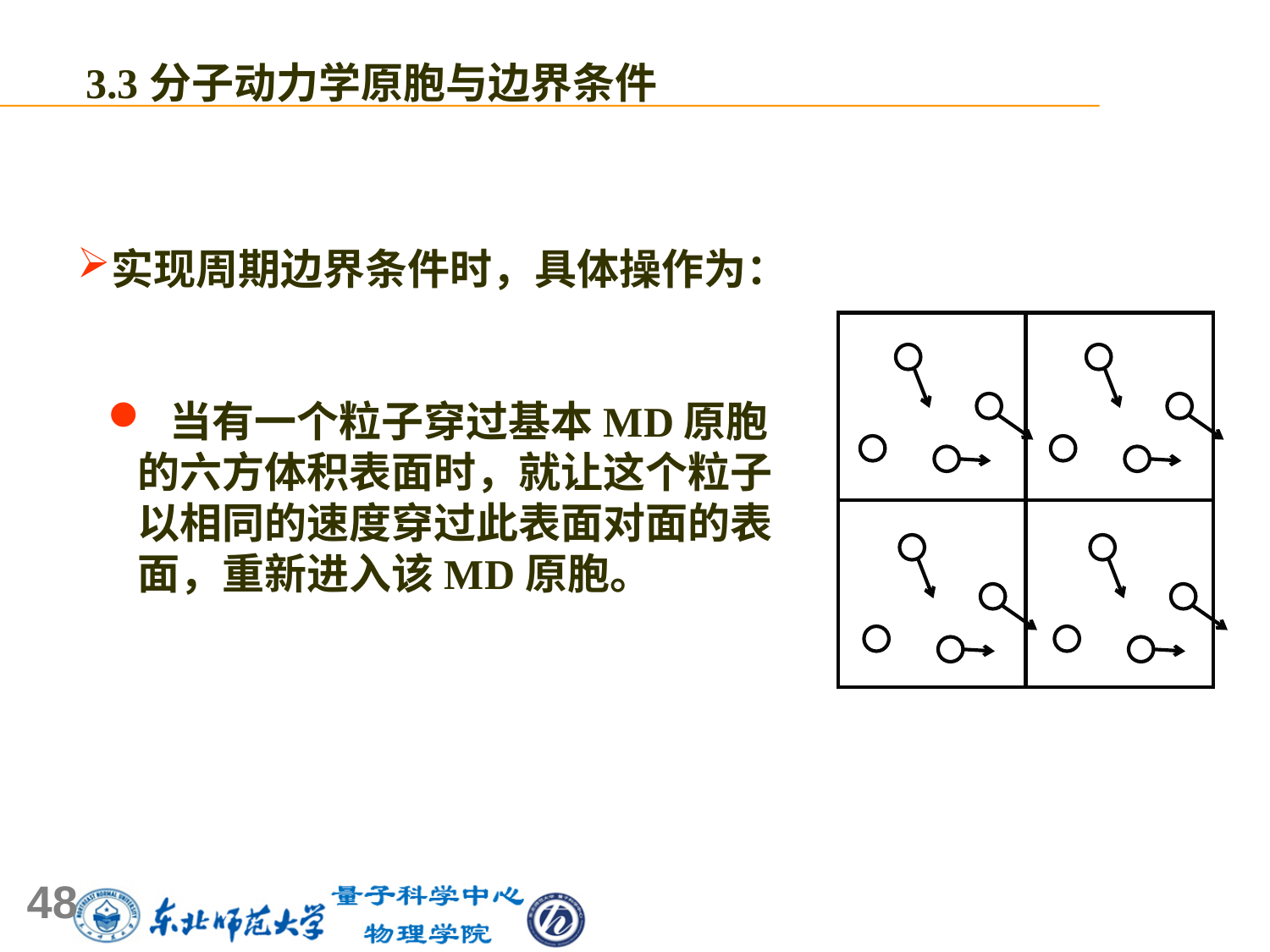

3.3分子动力学原胞与边界条件

实现周期边界条件时，具体操作为：

 当有一个粒子穿过基本MD原胞
的六方体积表面时，就让这个粒子
以相同的速度穿过此表面对面的表
面，重新进入该MD原胞。

48